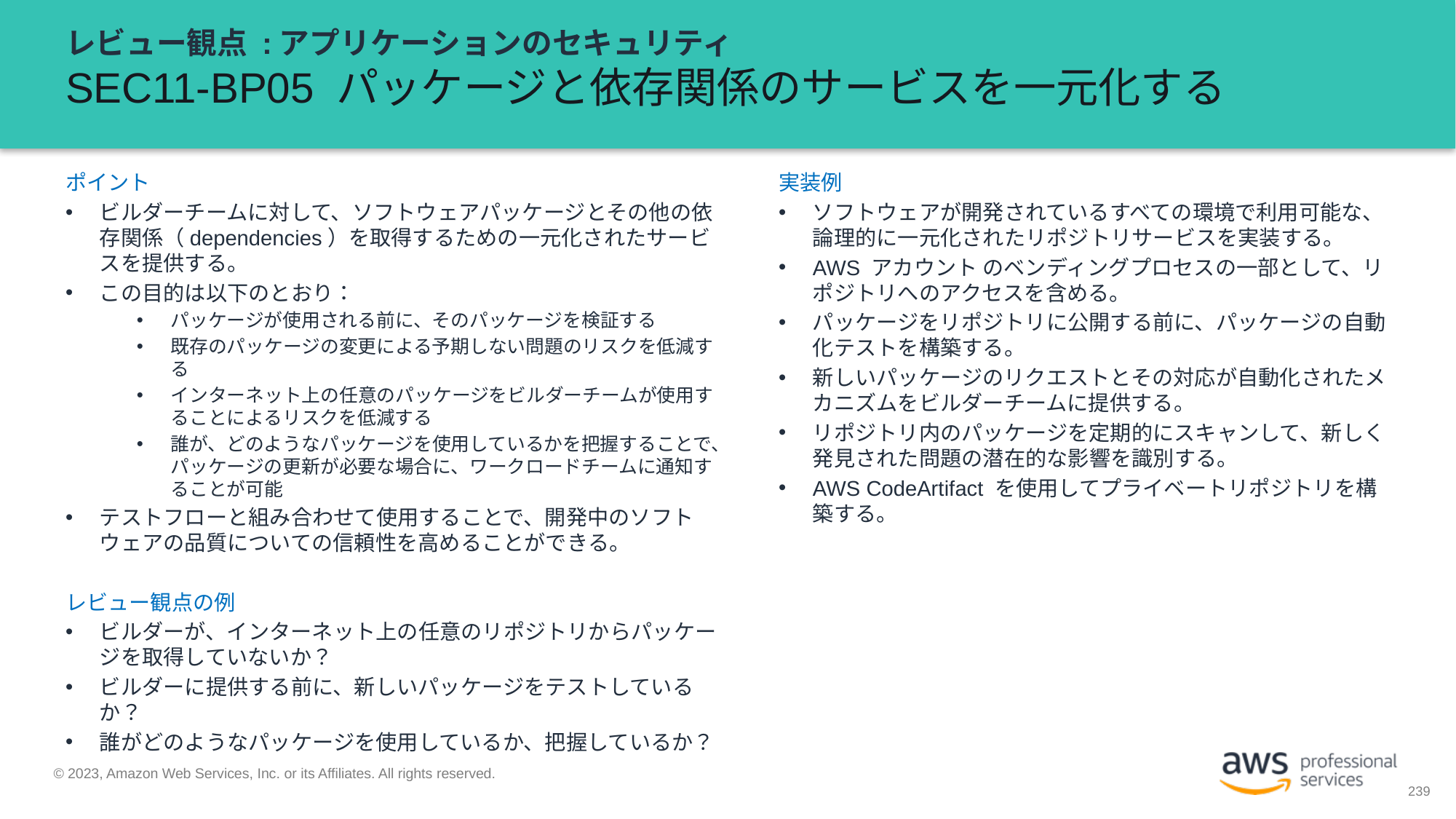

# レビュー観点 :アプリケーションのセキュリティ SEC11-BP05 パッケージと依存関係のサービスを一元化する
ポイント
ビルダーチームに対して、ソフトウェアパッケージとその他の依存関係（dependencies）を取得するための一元化されたサービスを提供する。
この目的は以下のとおり：
パッケージが使用される前に、そのパッケージを検証する
既存のパッケージの変更による予期しない問題のリスクを低減する
インターネット上の任意のパッケージをビルダーチームが使用することによるリスクを低減する
誰が、どのようなパッケージを使用しているかを把握することで、パッケージの更新が必要な場合に、ワークロードチームに通知することが可能
テストフローと組み合わせて使用することで、開発中のソフトウェアの品質についての信頼性を高めることができる。

レビュー観点の例
ビルダーが、インターネット上の任意のリポジトリからパッケージを取得していないか？
ビルダーに提供する前に、新しいパッケージをテストしているか？
誰がどのようなパッケージを使用しているか、把握しているか？
実装例
ソフトウェアが開発されているすべての環境で利用可能な、論理的に一元化されたリポジトリサービスを実装する。
AWS アカウント のベンディングプロセスの一部として、リポジトリへのアクセスを含める。
パッケージをリポジトリに公開する前に、パッケージの自動化テストを構築する。
新しいパッケージのリクエストとその対応が自動化されたメカニズムをビルダーチームに提供する。
リポジトリ内のパッケージを定期的にスキャンして、新しく発見された問題の潜在的な影響を識別する。
AWS CodeArtifact を使用してプライベートリポジトリを構築する。